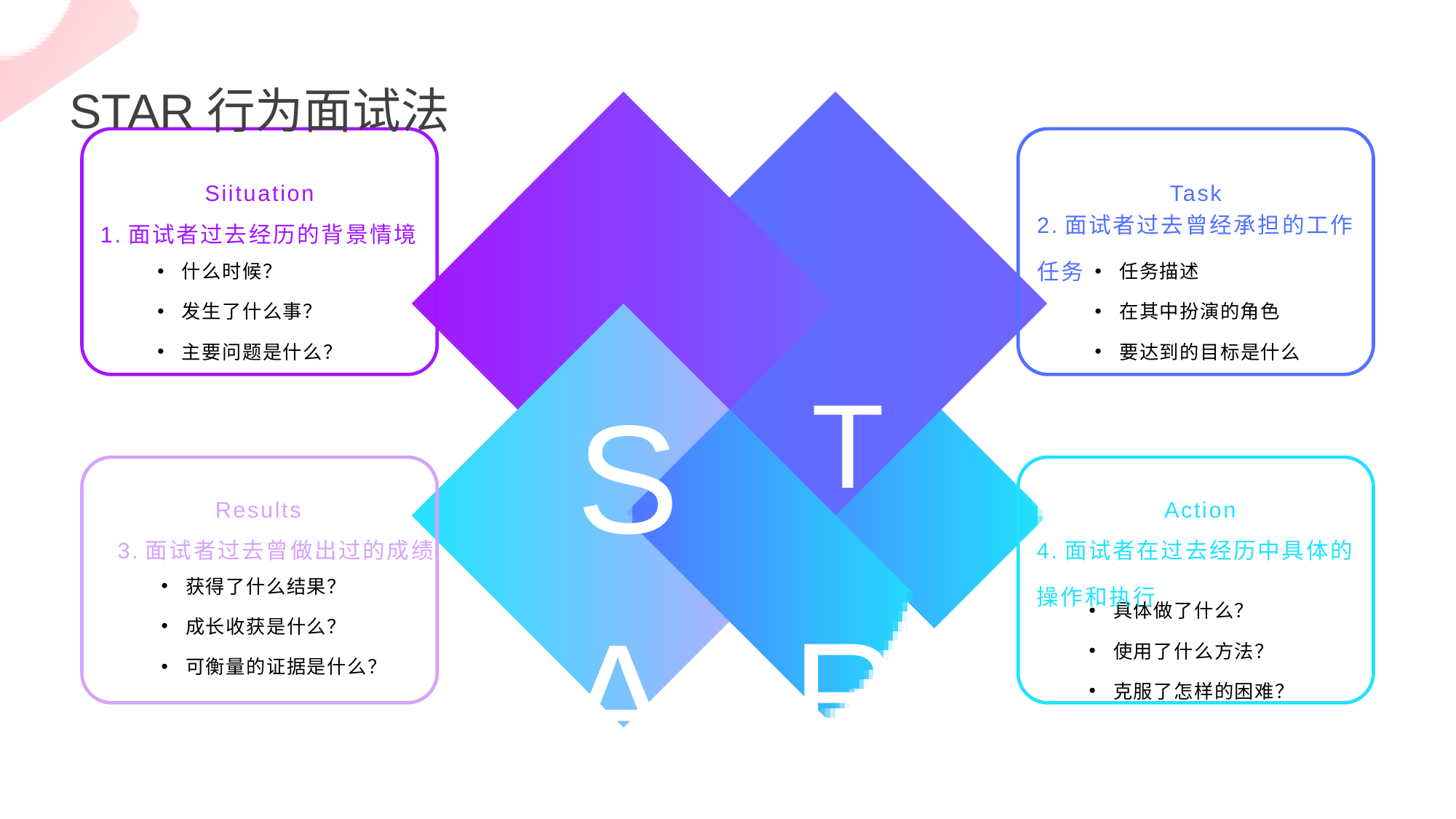

STAR行为面试法

S
Siituation
Task
T
2.面试者过去曾经承担的工作任务
1.面试者过去经历的背景情境
什么时候？
发生了什么事？
主要问题是什么？
任务描述
在其中扮演的角色
要达到的目标是什么
A
R

Results
Action
3.面试者过去曾做出过的成绩
4.面试者在过去经历中具体的操作和执行
获得了什么结果？
成长收获是什么？
可衡量的证据是什么？
具体做了什么？
使用了什么方法？
克服了怎样的困难？